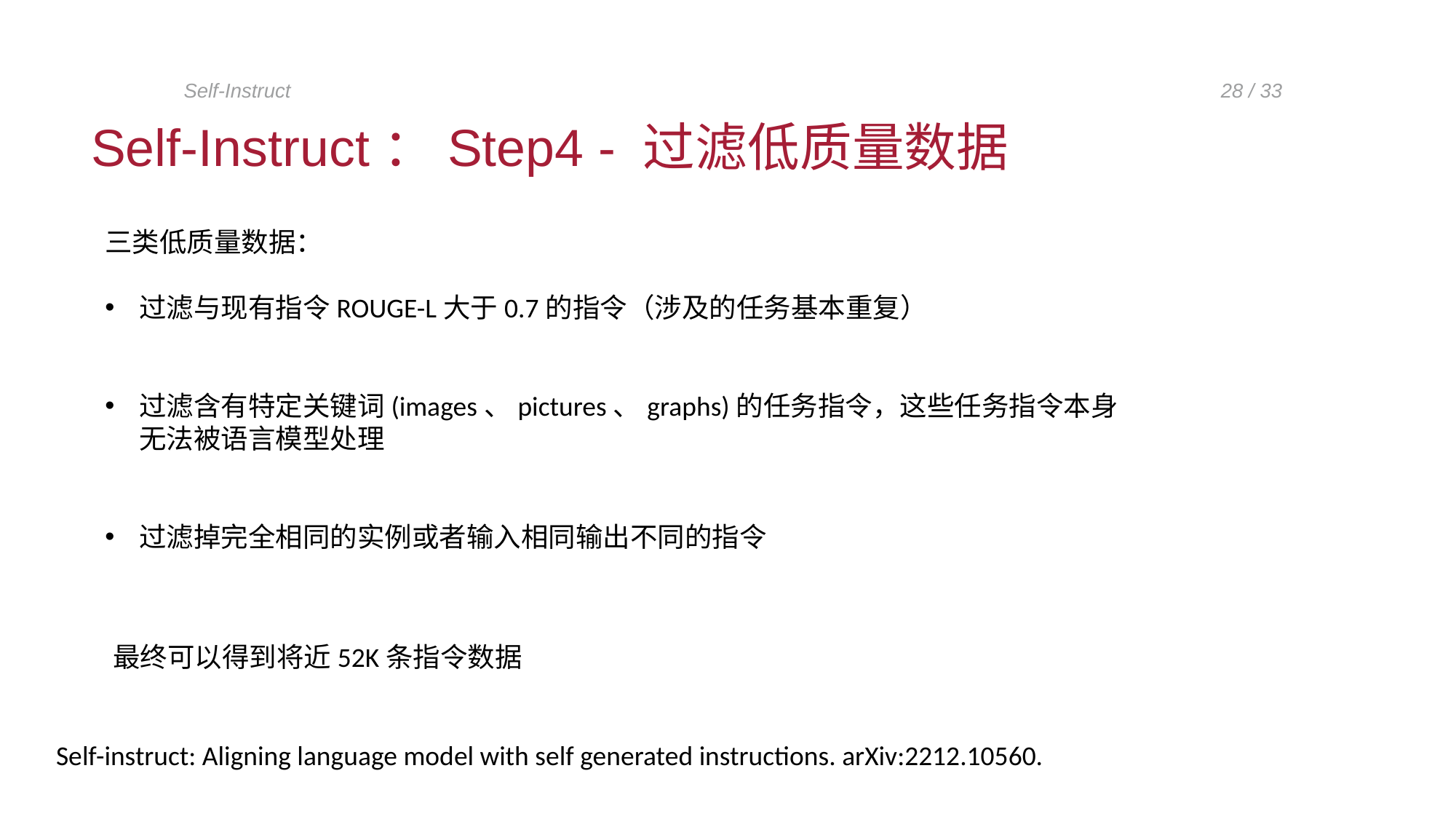

Self-Instruct
28 / 33
Self-Instruct：Step4 - 过滤低质量数据

三类低质量数据：

过滤与现有指令ROUGE-L大于0.7的指令（涉及的任务基本重复）

过滤含有特定关键词(images、pictures、graphs)的任务指令，这些任务指令本身无法被语言模型处理

过滤掉完全相同的实例或者输入相同输出不同的指令

最终可以得到将近52K条指令数据
Self-instruct: Aligning language model with self generated instructions. arXiv:2212.10560.